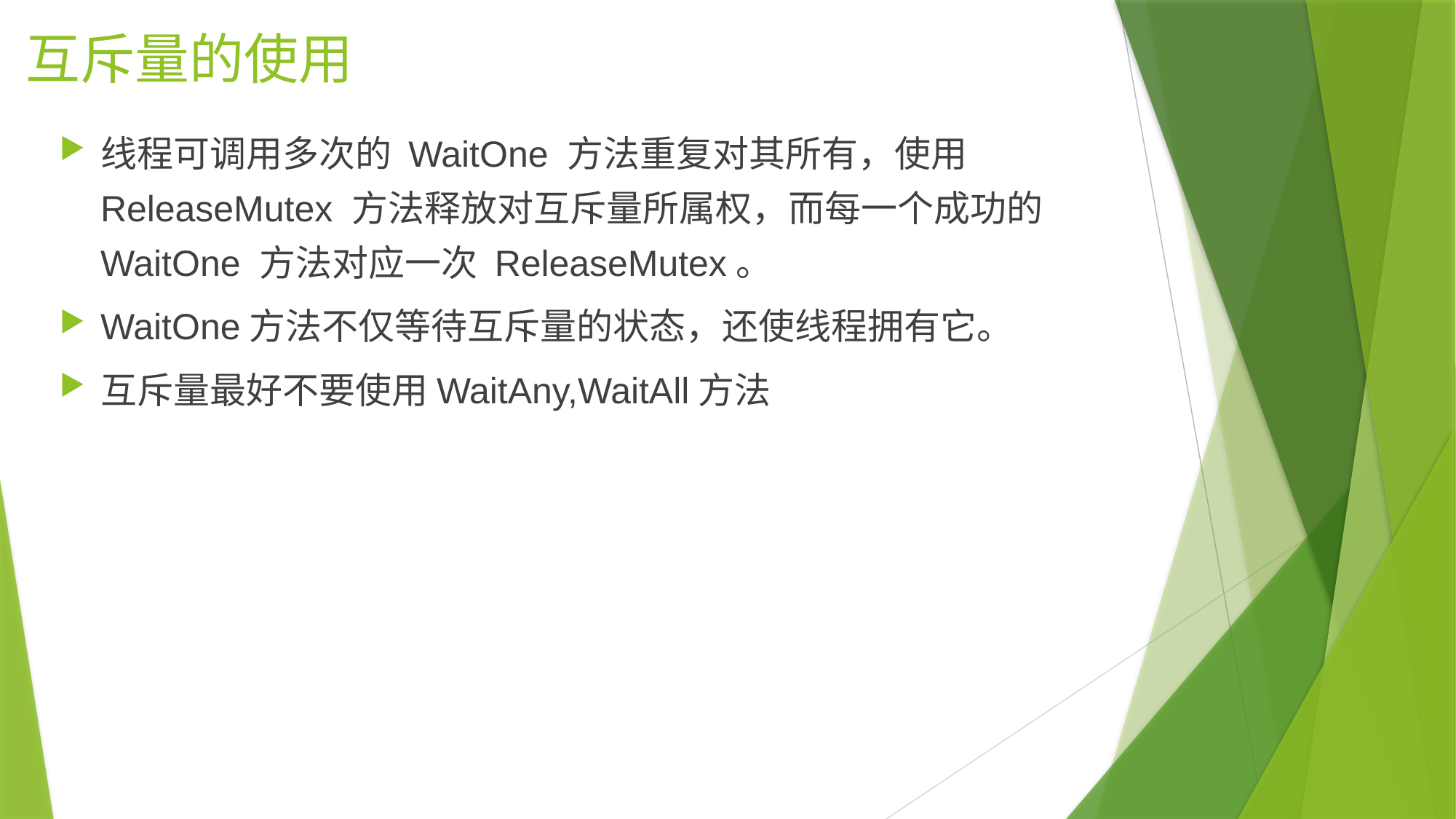

# 互斥量的使用
线程可调用多次的 WaitOne 方法重复对其所有，使用 ReleaseMutex 方法释放对互斥量所属权，而每一个成功的 WaitOne 方法对应一次 ReleaseMutex。
WaitOne方法不仅等待互斥量的状态，还使线程拥有它。
互斥量最好不要使用WaitAny,WaitAll方法